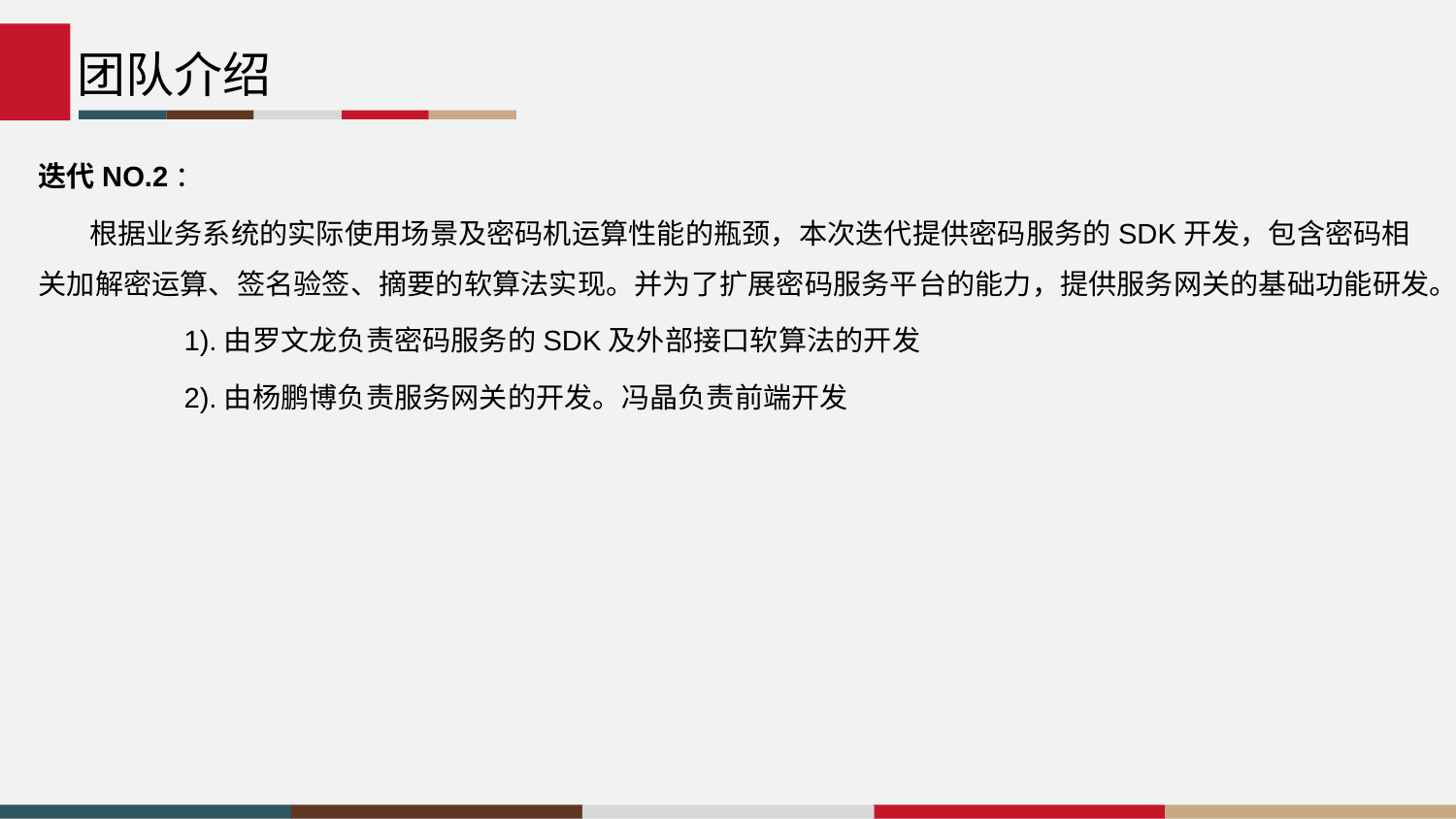

团队介绍

迭代NO.2：
       根据业务系统的实际使用场景及密码机运算性能的瓶颈，本次迭代提供密码服务的SDK开发，包含密码相关加解密运算、签名验签、摘要的软算法实现。并为了扩展密码服务平台的能力，提供服务网关的基础功能研发。
	1).由罗文龙负责密码服务的SDK及外部接口软算法的开发
	2).由杨鹏博负责服务网关的开发。冯晶负责前端开发